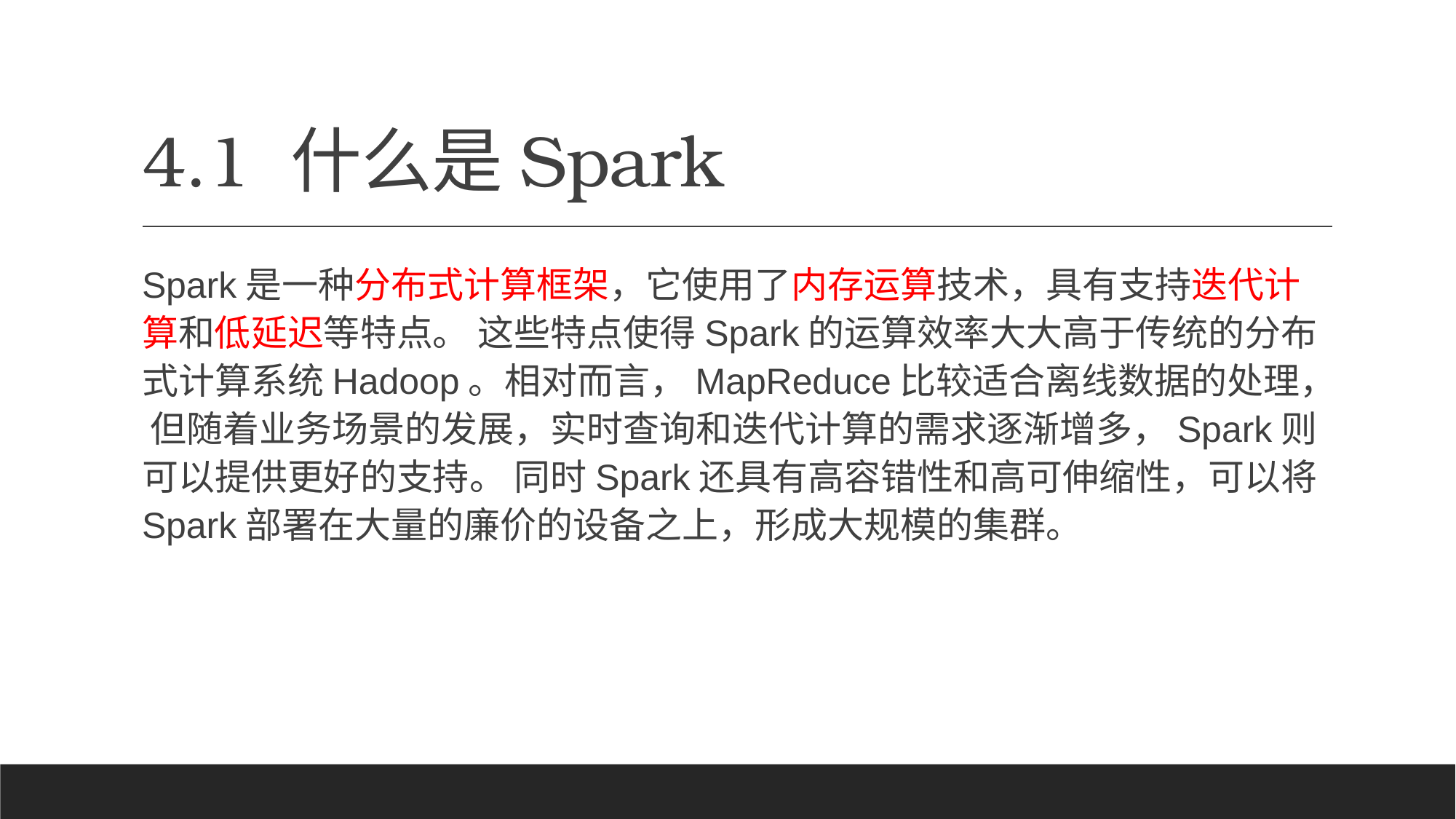

# 4.1 什么是Spark
Spark是一种分布式计算框架，它使用了内存运算技术，具有支持迭代计算和低延迟等特点。 这些特点使得Spark的运算效率大大高于传统的分布式计算系统Hadoop。相对而言，MapReduce比较适合离线数据的处理， 但随着业务场景的发展，实时查询和迭代计算的需求逐渐增多，Spark则可以提供更好的支持。 同时Spark还具有高容错性和高可伸缩性，可以将Spark部署在大量的廉价的设备之上，形成大规模的集群。